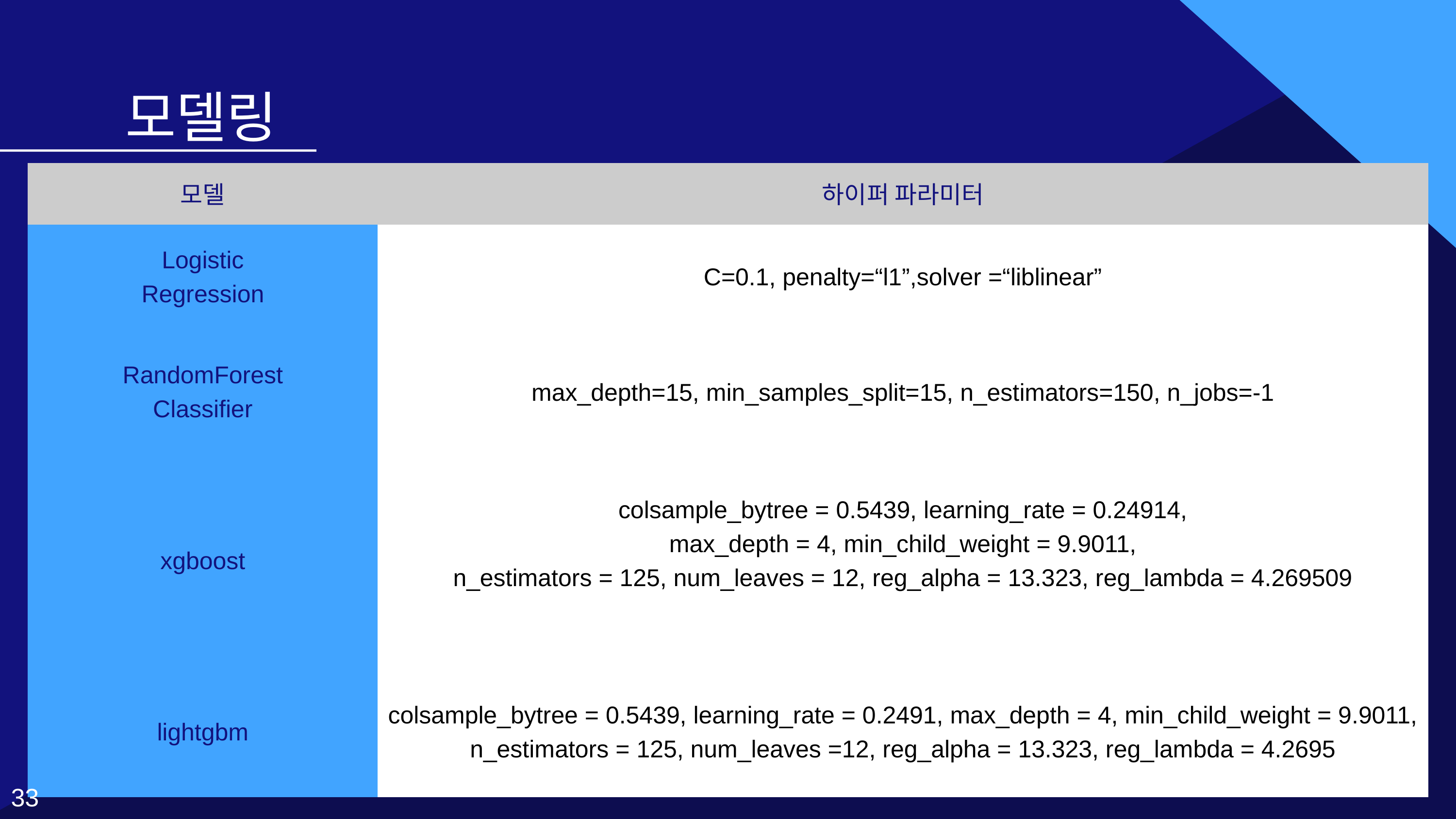

모델링

| 모델 | 하이퍼 파라미터 |
| --- | --- |
| Logistic Regression | C=0.1, penalty=“l1”,solver =“liblinear” |
| RandomForest Classifier | max\_depth=15, min\_samples\_split=15, n\_estimators=150, n\_jobs=-1 |
| xgboost | colsample\_bytree = 0.5439, learning\_rate = 0.24914, max\_depth = 4, min\_child\_weight = 9.9011, n\_estimators = 125, num\_leaves = 12, reg\_alpha = 13.323, reg\_lambda = 4.269509 |
| lightgbm | colsample\_bytree = 0.5439, learning\_rate = 0.2491, max\_depth = 4, min\_child\_weight = 9.9011, n\_estimators = 125, num\_leaves =12, reg\_alpha = 13.323, reg\_lambda = 4.2695 |
33